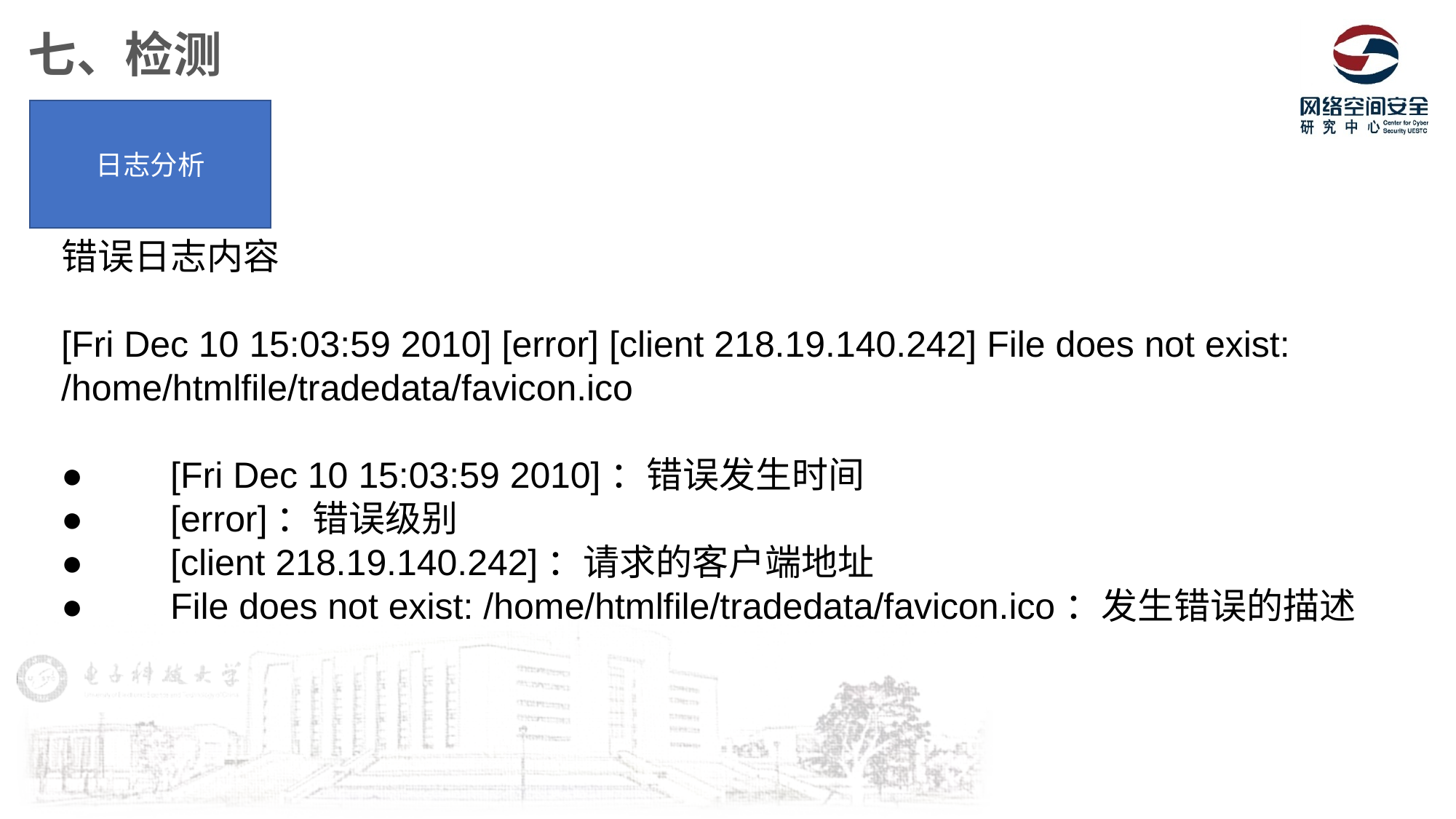

七、检测
日志分析
错误日志内容

[Fri Dec 10 15:03:59 2010] [error] [client 218.19.140.242] File does not exist: /home/htmlfile/tradedata/favicon.ico

●	[Fri Dec 10 15:03:59 2010]：错误发生时间
●	[error]：错误级别
●	[client 218.19.140.242]：请求的客户端地址
●	File does not exist: /home/htmlfile/tradedata/favicon.ico：发生错误的描述